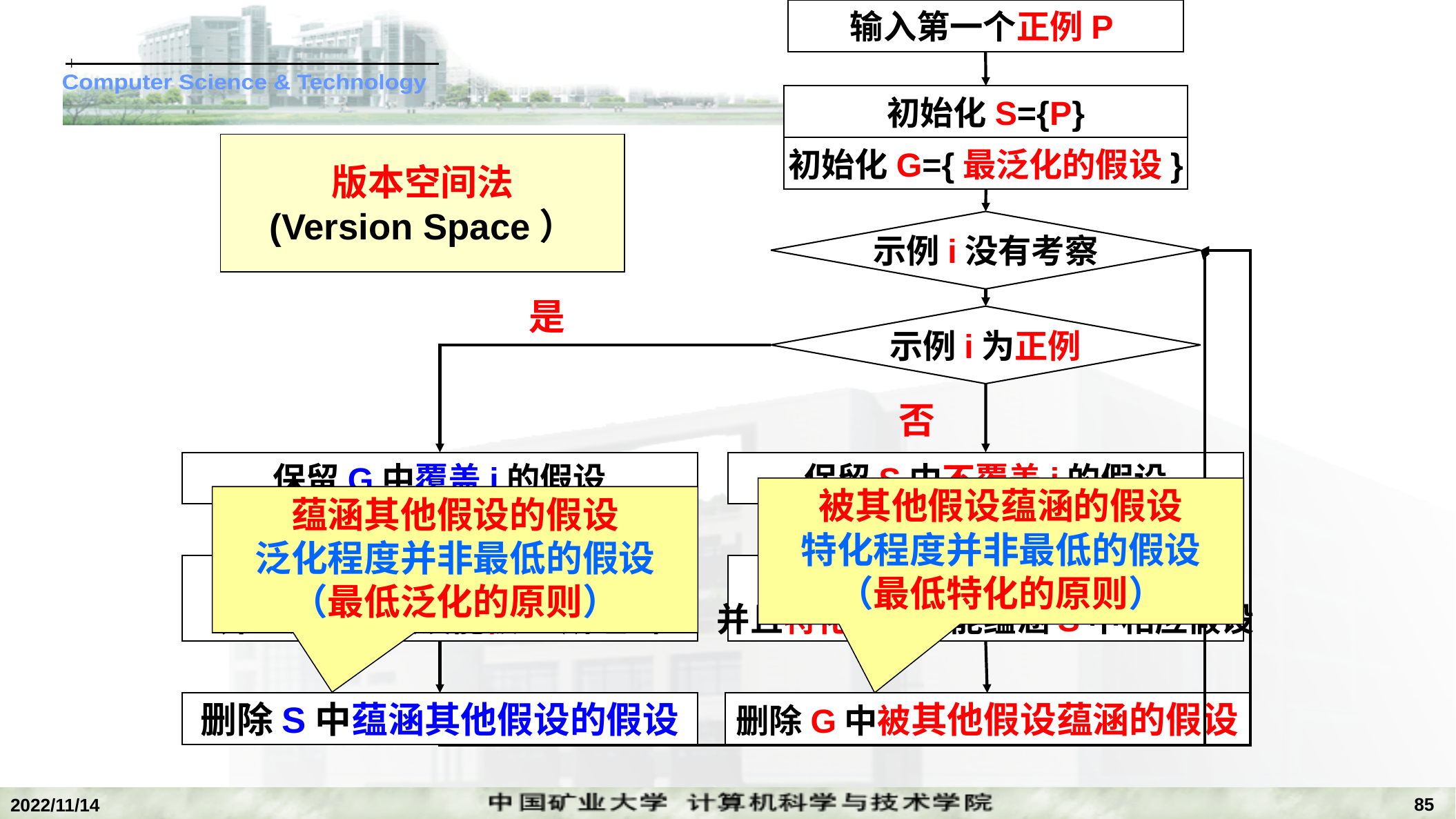

输入第一个正例P
初始化S={P}
版本空间法
(Version Space）
初始化G={最泛化的假设}
示例i没有考察
是
示例i为正例
否
保留G中覆盖i的假设
保留S中不覆盖i的假设
被其他假设蕴涵的假设
特化程度并非最低的假设
（最低特化的原则）
蕴涵其他假设的假设
泛化程度并非最低的假设
（最低泛化的原则）
S中不覆盖i的假设泛化，
并且泛化的假设能被G所蕴涵
G中覆盖i的假设特化，
并且特化的假设能蕴涵S中相应假设
删除S中蕴涵其他假设的假设
删除G中被其他假设蕴涵的假设
85
2022/11/14